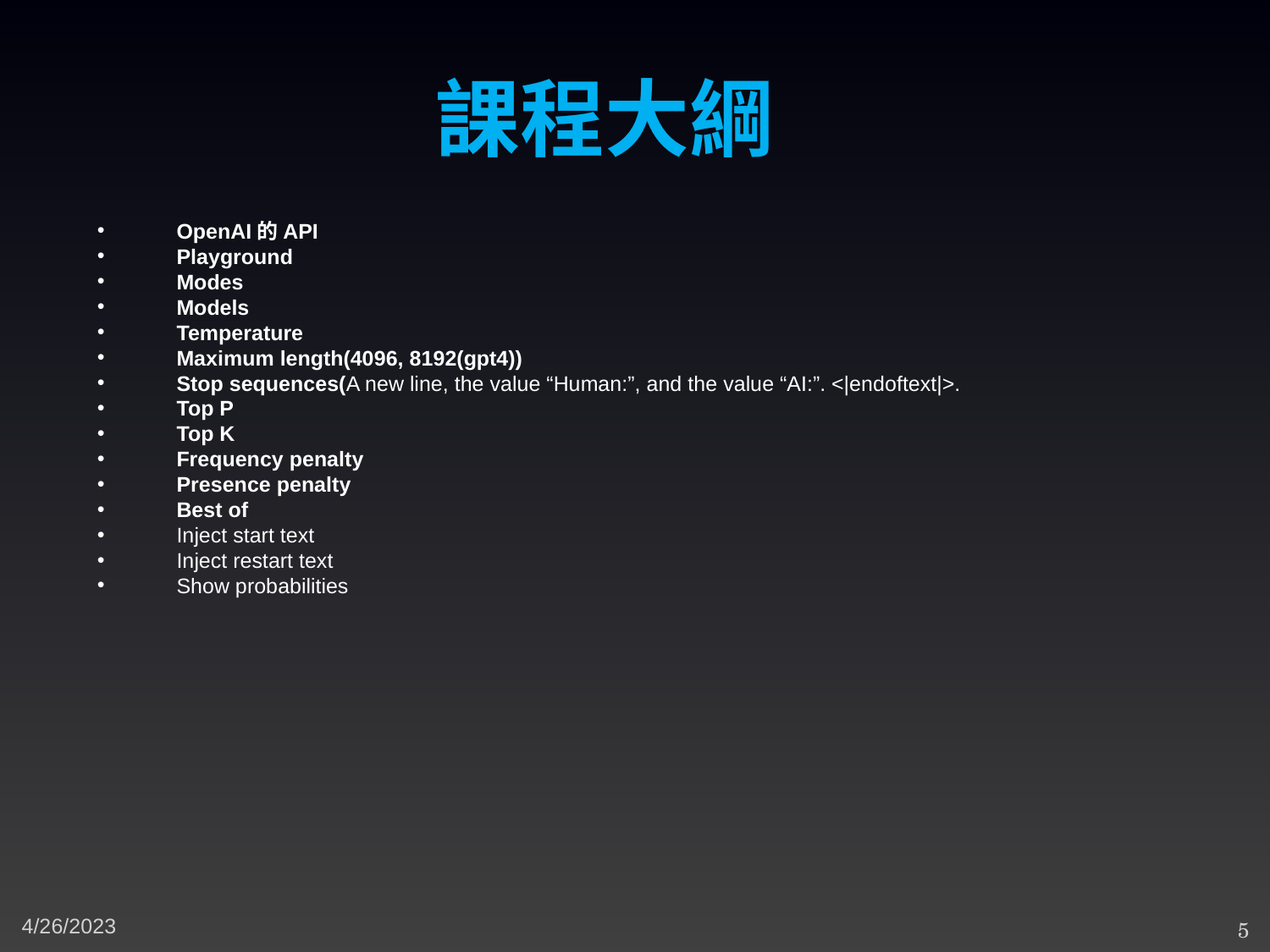

課程大綱
OpenAI的API
Playground
Modes
Models
Temperature
Maximum length(4096, 8192(gpt4))
Stop sequences(A new line, the value “Human:”, and the value “AI:”. <|endoftext|>.
Top P
Top K
Frequency penalty
Presence penalty
Best of
Inject start text
Inject restart text
Show probabilities
4/26/2023
5